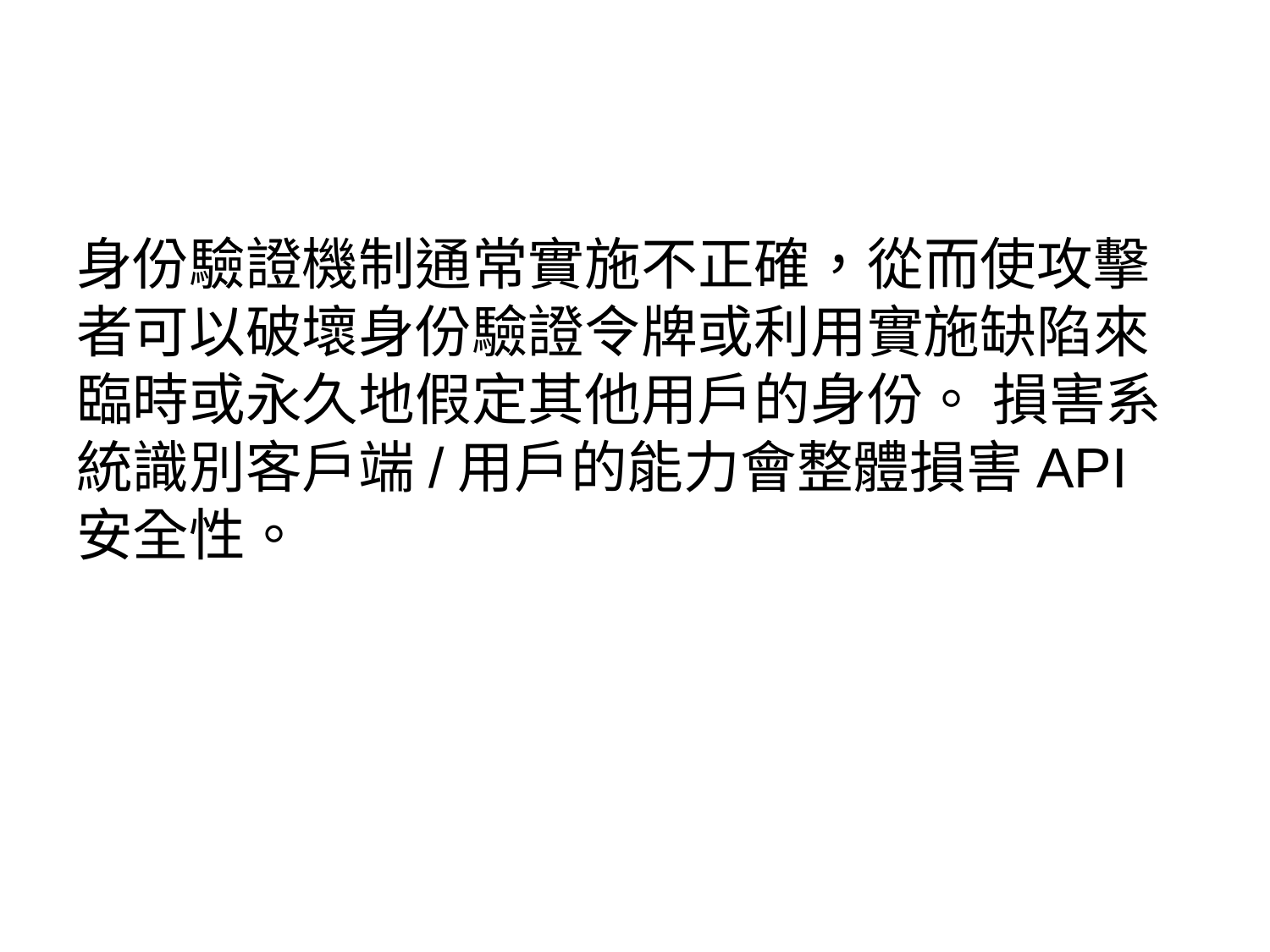

#
身份驗證機制通常實施不正確，從而使攻擊者可以破壞身份驗證令牌或利用實施缺陷來臨時或永久地假定其他用戶的身份。 損害系統識別客戶端/用戶的能力會整體損害API安全性。